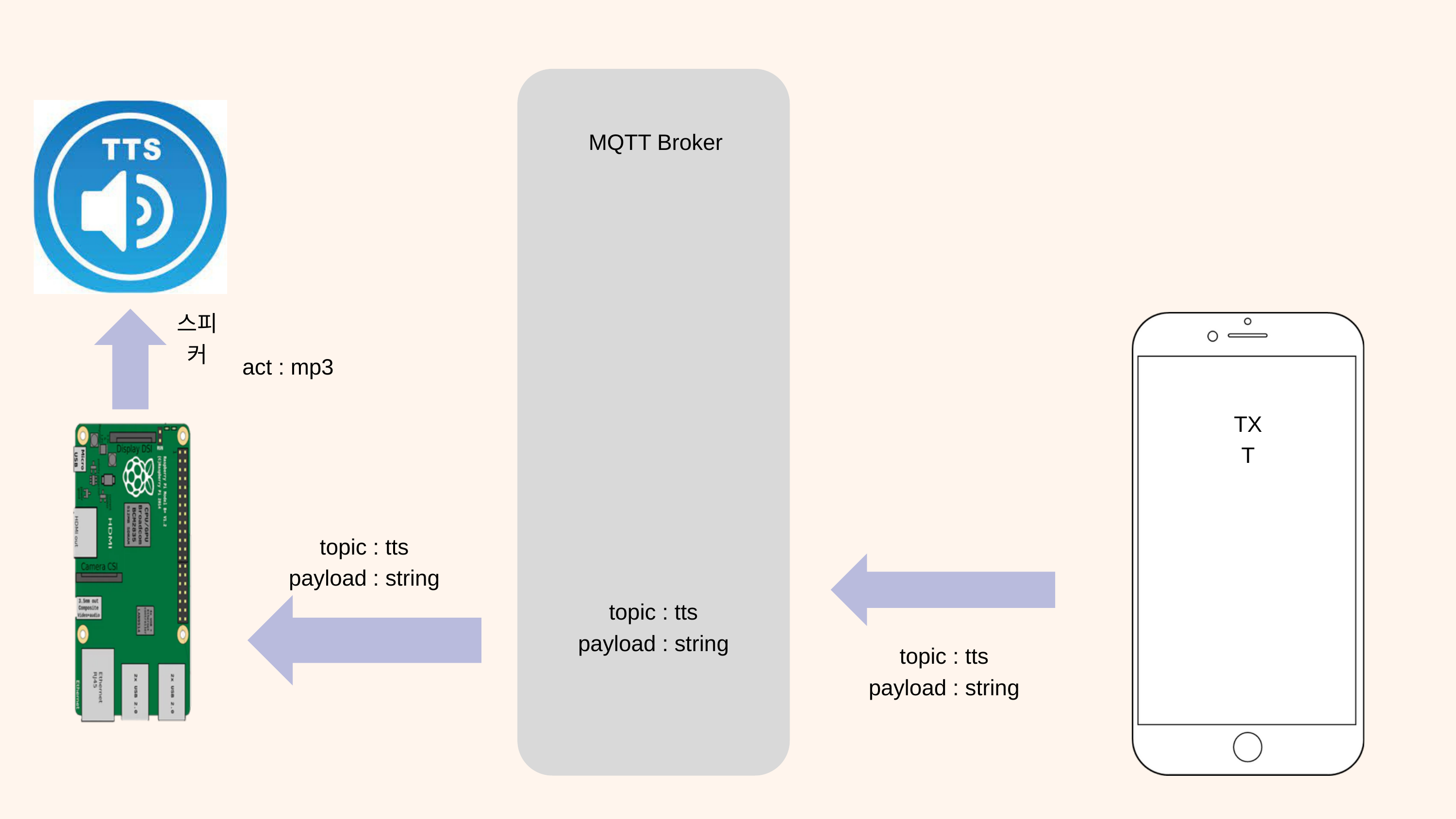

MQTT Broker
스피커

act : mp3

TXT
topic : tts
payload : string

topic : tts
payload : string

topic : tts
payload : string